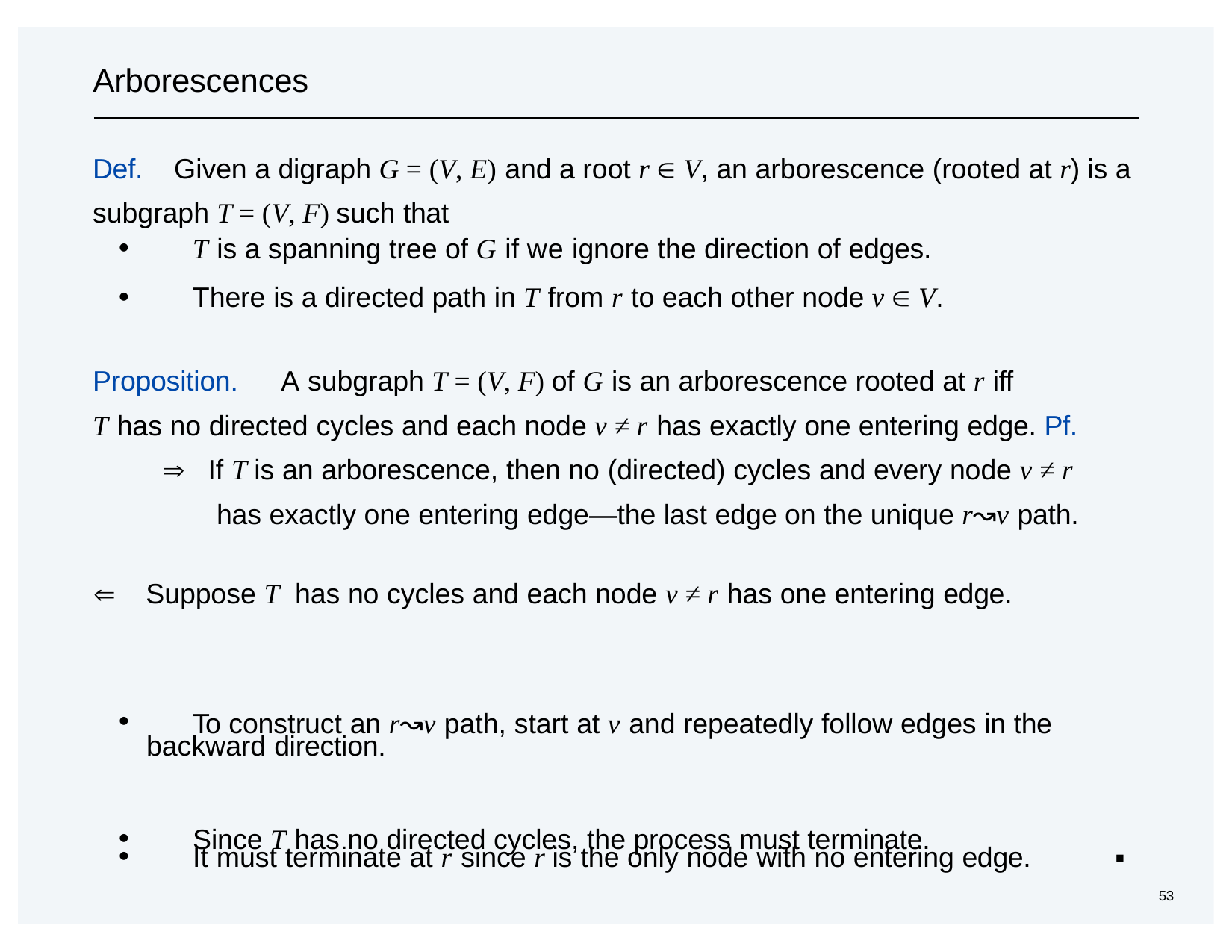

# Arborescences

Def.	Given a digraph G = (V, E) and a root r ∈ V, an arborescence (rooted at r) is a subgraph T = (V, F) such that
・T is a spanning tree of G if we ignore the direction of edges.
・There is a directed path in T from r to each other node v ∈ V.

Proposition.	A subgraph T = (V, F) of G is an arborescence rooted at r iff
T has no directed cycles and each node v ≠ r has exactly one entering edge. Pf.
⇒	If T is an arborescence, then no (directed) cycles and every node v ≠ r
has exactly one entering edge—the last edge on the unique r↝v path.

⇐	Suppose T  has no cycles and each node v ≠ r has one entering edge.
・To construct an r↝v path, start at v and repeatedly follow edges in the
・Since T has no directed cycles, the process must terminate.
backward direction.
・It must terminate at r since r is the only node with no entering edge.	▪
53